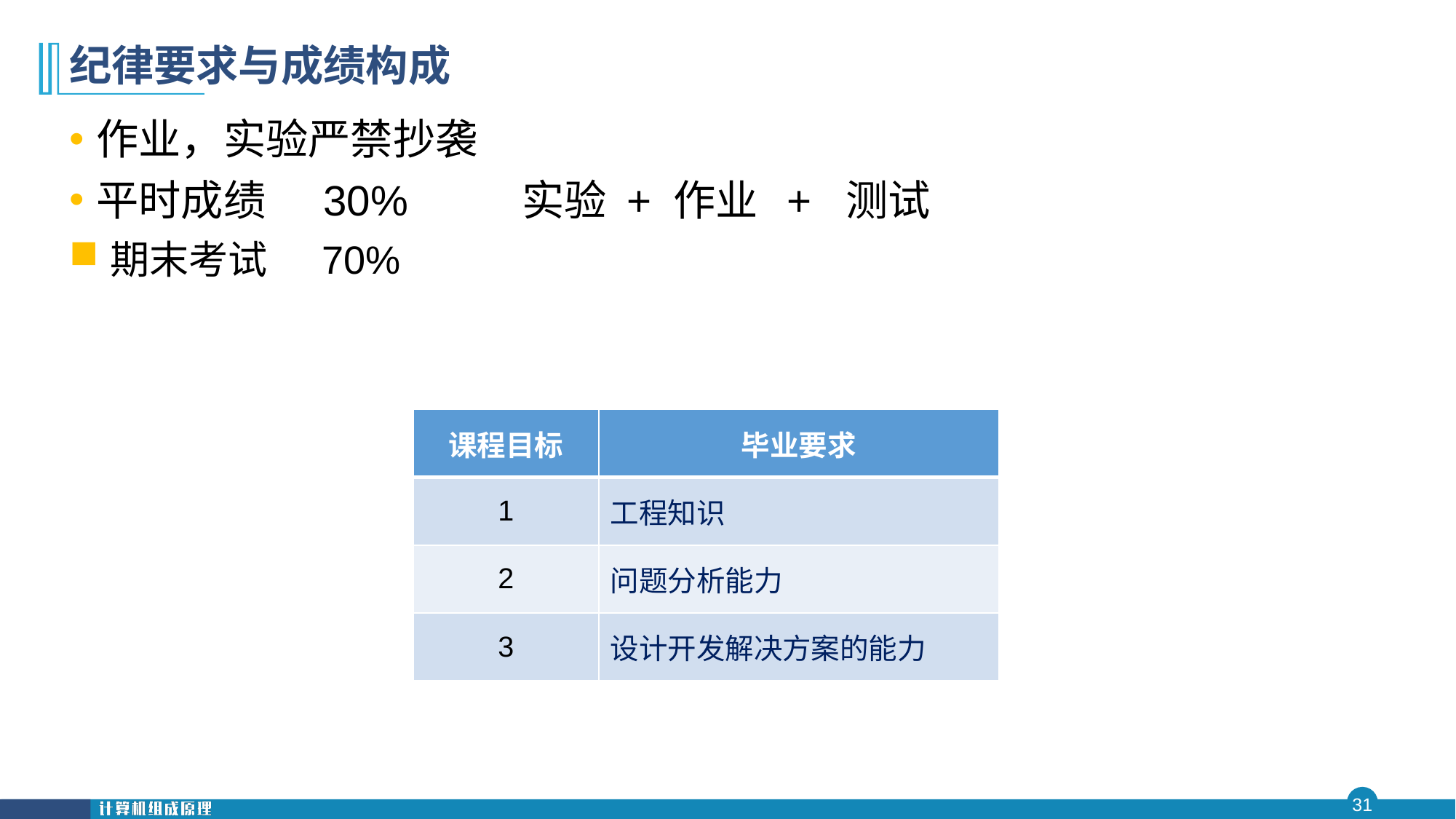

# 纪律要求与成绩构成
作业，实验严禁抄袭
平时成绩     30%　　  实验 + 作业  +  测试
期末考试     70%

| 课程目标 | 毕业要求 |
| --- | --- |
| 1 | 工程知识 |
| 2 | 问题分析能力 |
| 3 | 设计开发解决方案的能力 |